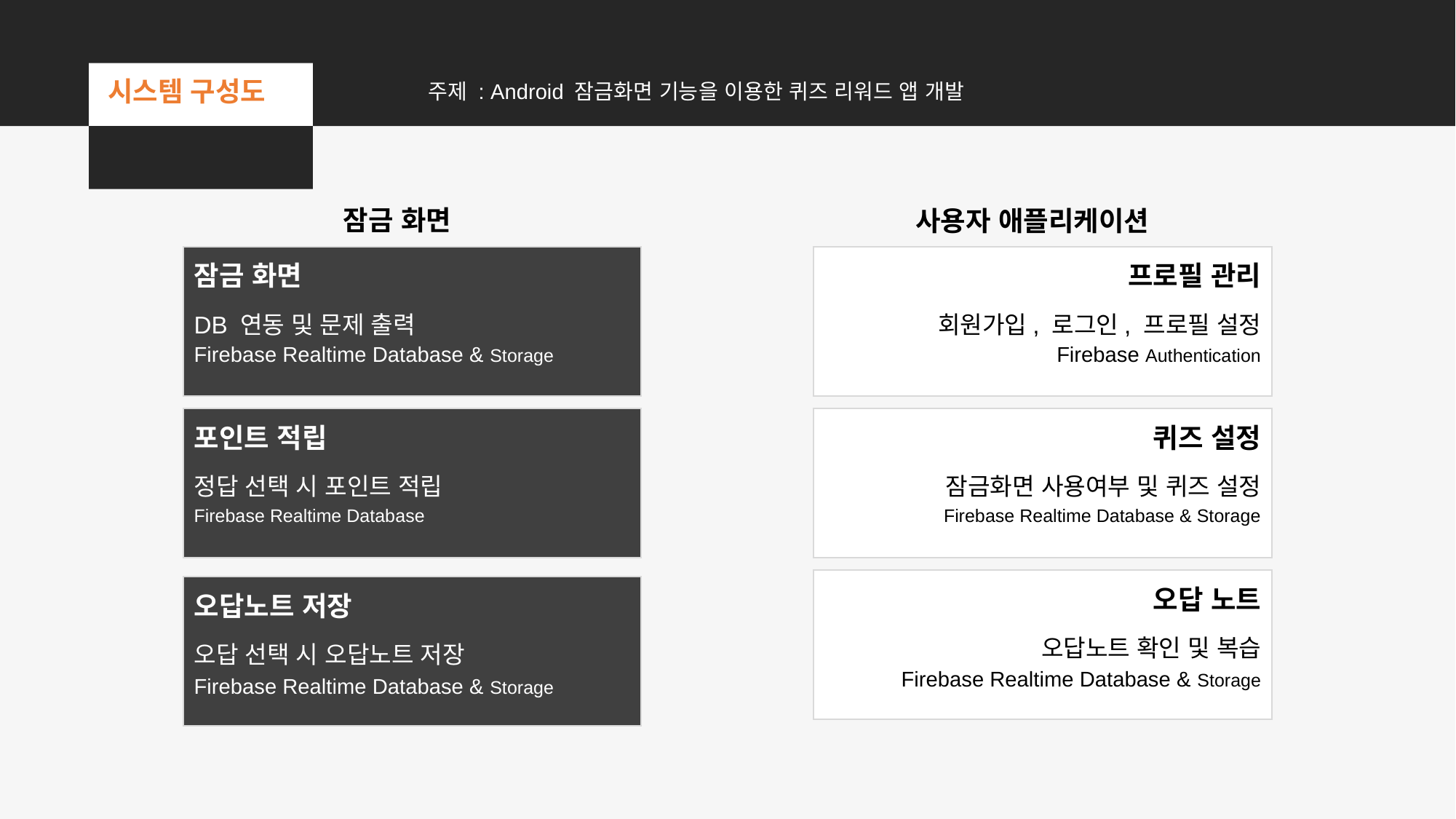

시스템 구성도
주제 : Android 잠금화면 기능을 이용한 퀴즈 리워드 앱 개발

잠금 화면
사용자 애플리케이션

잠금 화면
프로필 관리
DB 연동 및 문제 출력
회원가입, 로그인, 프로필 설정
Firebase Realtime Database & Storage
Firebase Authentication

포인트 적립
퀴즈 설정
정답 선택 시 포인트 적립
잠금화면 사용여부 및 퀴즈 설정
Firebase Realtime Database
Firebase Realtime Database & Storage

오답 노트
오답노트 저장
오답노트 확인 및 복습
오답 선택 시 오답노트 저장
Firebase Realtime Database & Storage
Firebase Realtime Database & Storage